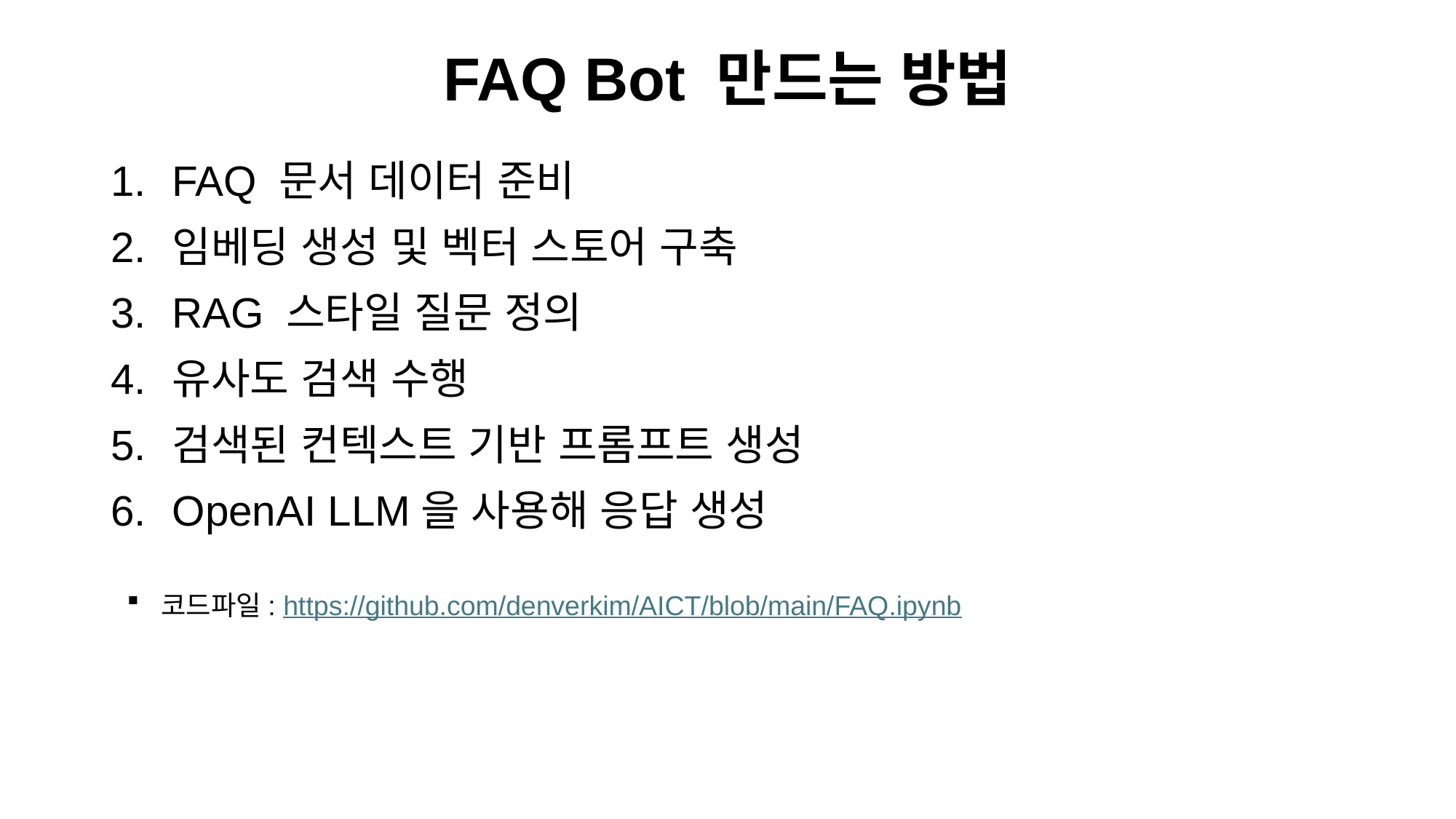

# FAQ Bot 만드는 방법
FAQ 문서 데이터 준비
임베딩 생성 및 벡터 스토어 구축
RAG 스타일 질문 정의
유사도 검색 수행
검색된 컨텍스트 기반 프롬프트 생성
OpenAI LLM을 사용해 응답 생성

코드파일: https://github.com/denverkim/AICT/blob/main/FAQ.ipynb